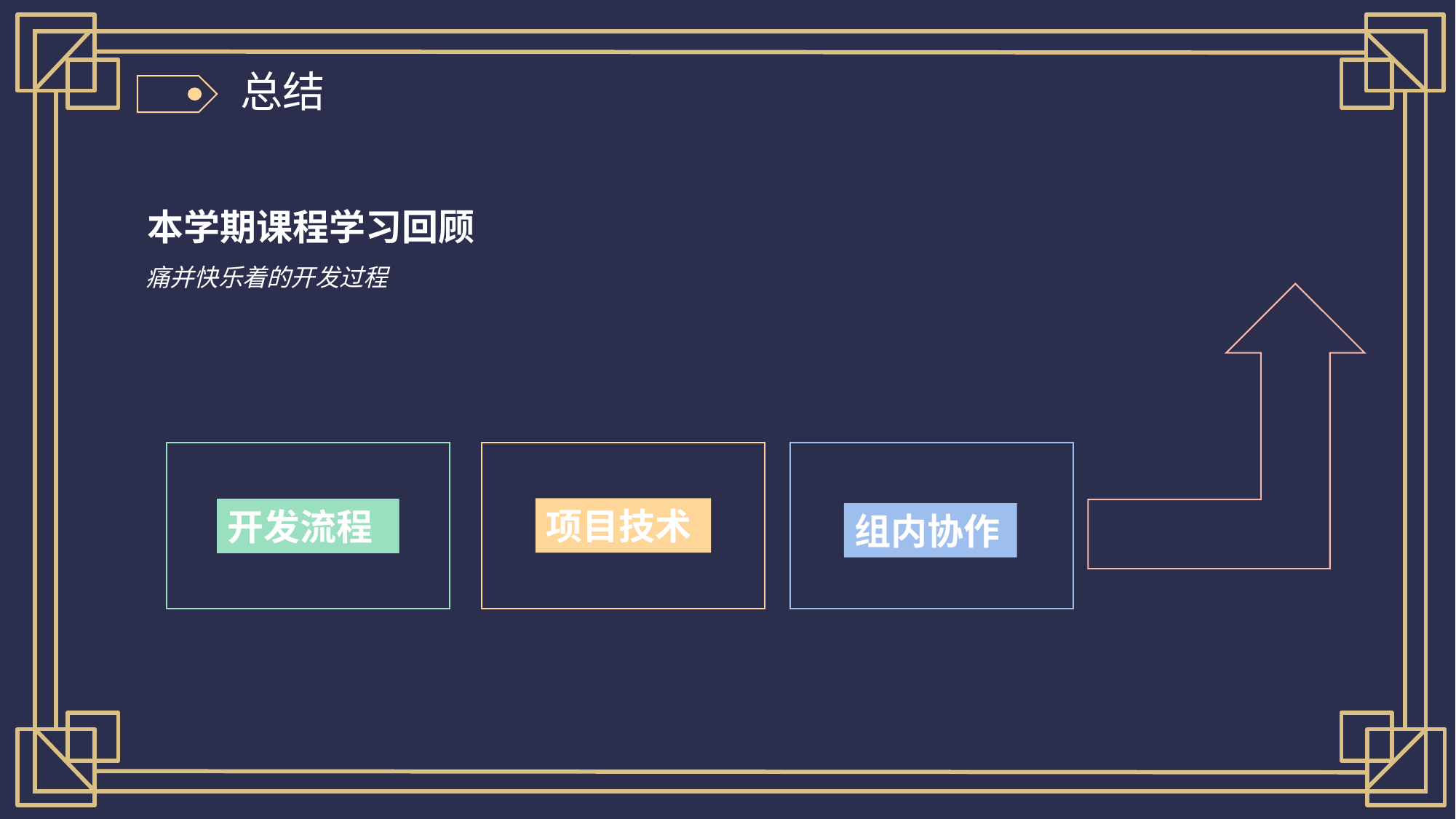

总结

本学期课程学习回顾
痛并快乐着的开发过程

项目技术
开发流程
组内协作